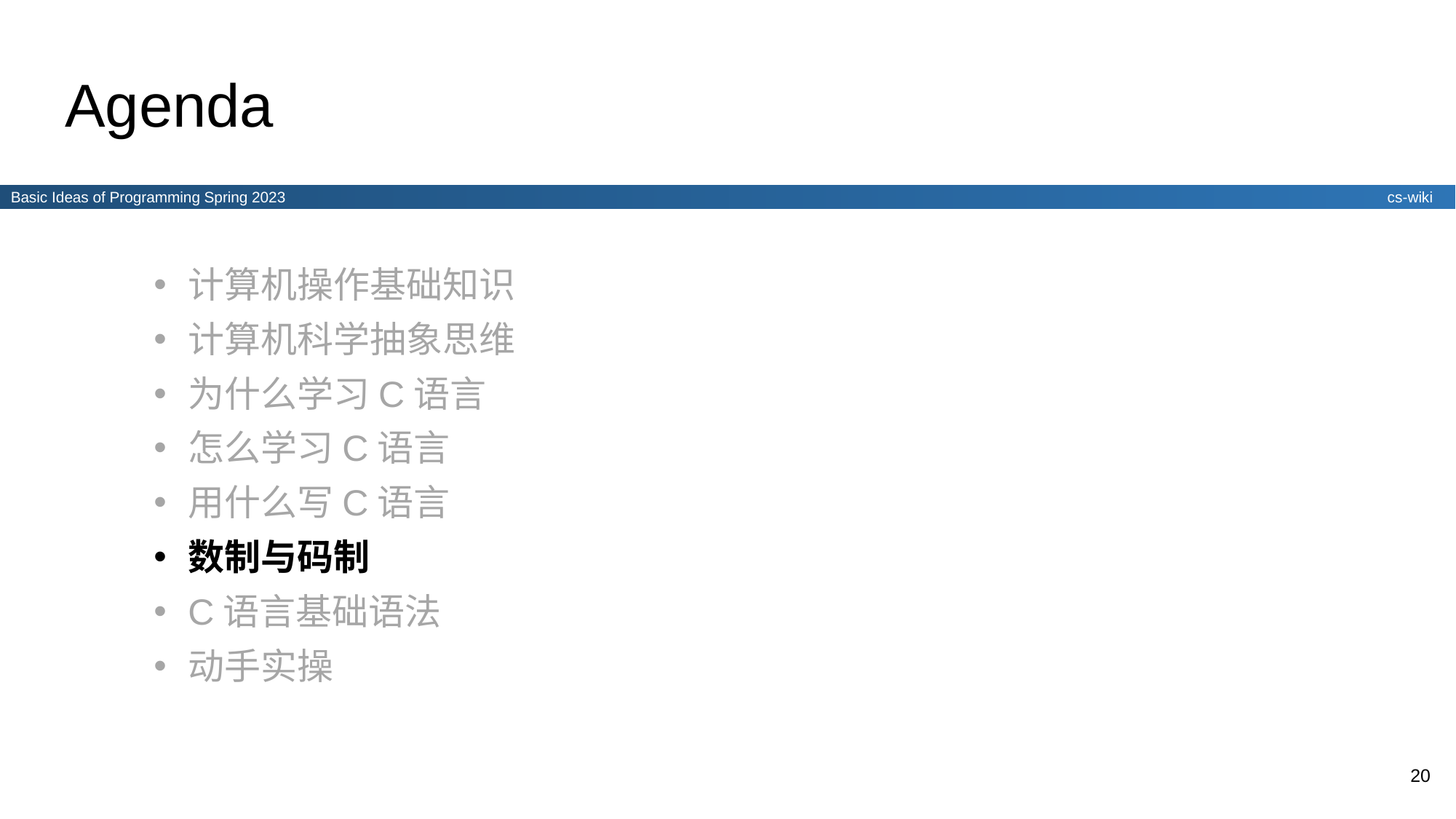

# Agenda
计算机操作基础知识
计算机科学抽象思维
为什么学习C语言
怎么学习C语言
用什么写C语言
数制与码制
C语言基础语法
动手实操